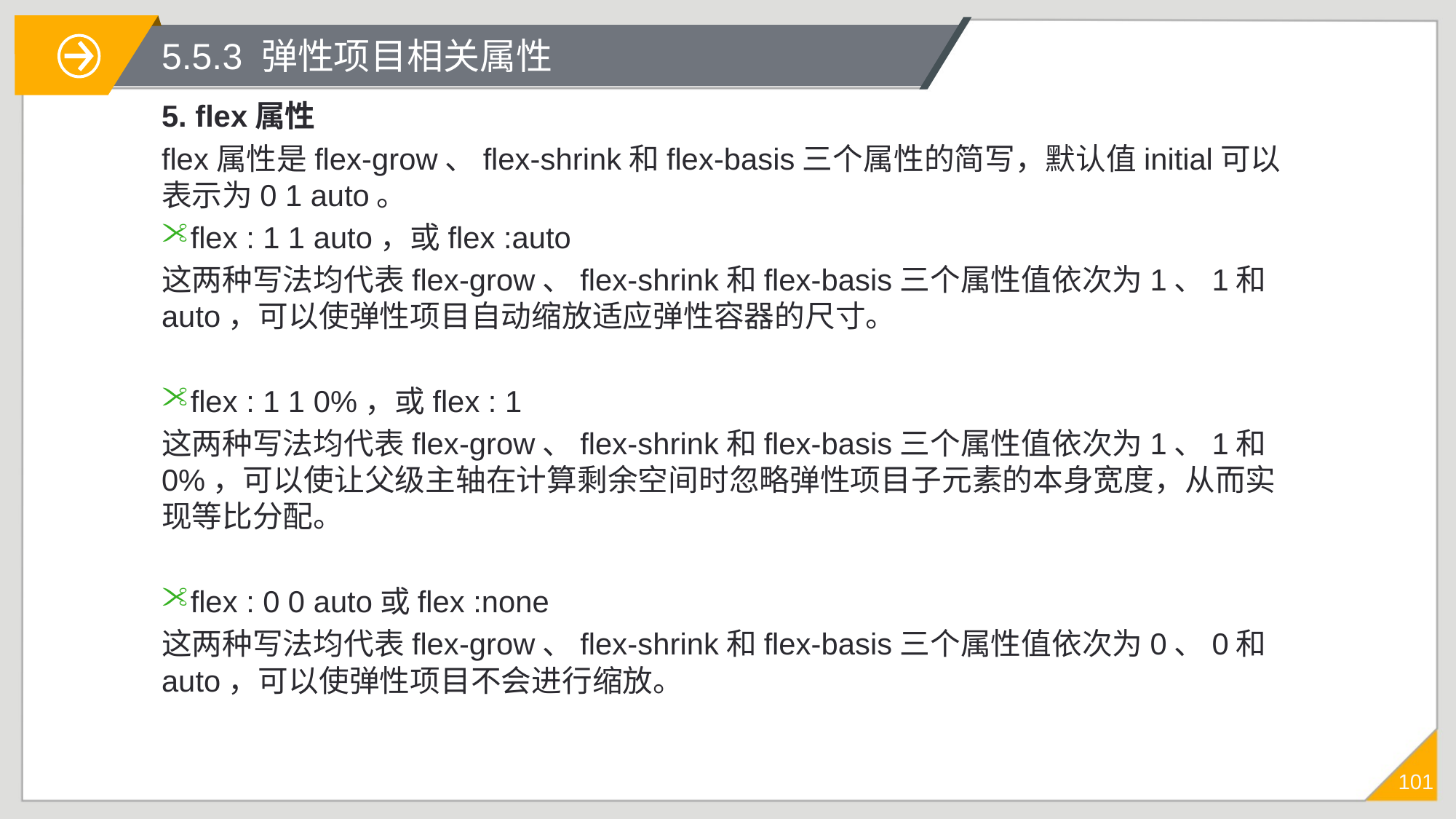

# 5.5.3 弹性项目相关属性
5. flex属性
flex属性是flex-grow、flex-shrink和flex-basis三个属性的简写，默认值initial可以表示为0 1 auto。
flex : 1 1 auto，或flex :auto
这两种写法均代表flex-grow、flex-shrink和flex-basis三个属性值依次为1、1和auto，可以使弹性项目自动缩放适应弹性容器的尺寸。

flex : 1 1 0%，或flex : 1
这两种写法均代表flex-grow、flex-shrink和flex-basis三个属性值依次为1、1和0%，可以使让父级主轴在计算剩余空间时忽略弹性项目子元素的本身宽度，从而实现等比分配。

flex : 0 0 auto或flex :none
这两种写法均代表flex-grow、flex-shrink和flex-basis三个属性值依次为0、0和auto，可以使弹性项目不会进行缩放。